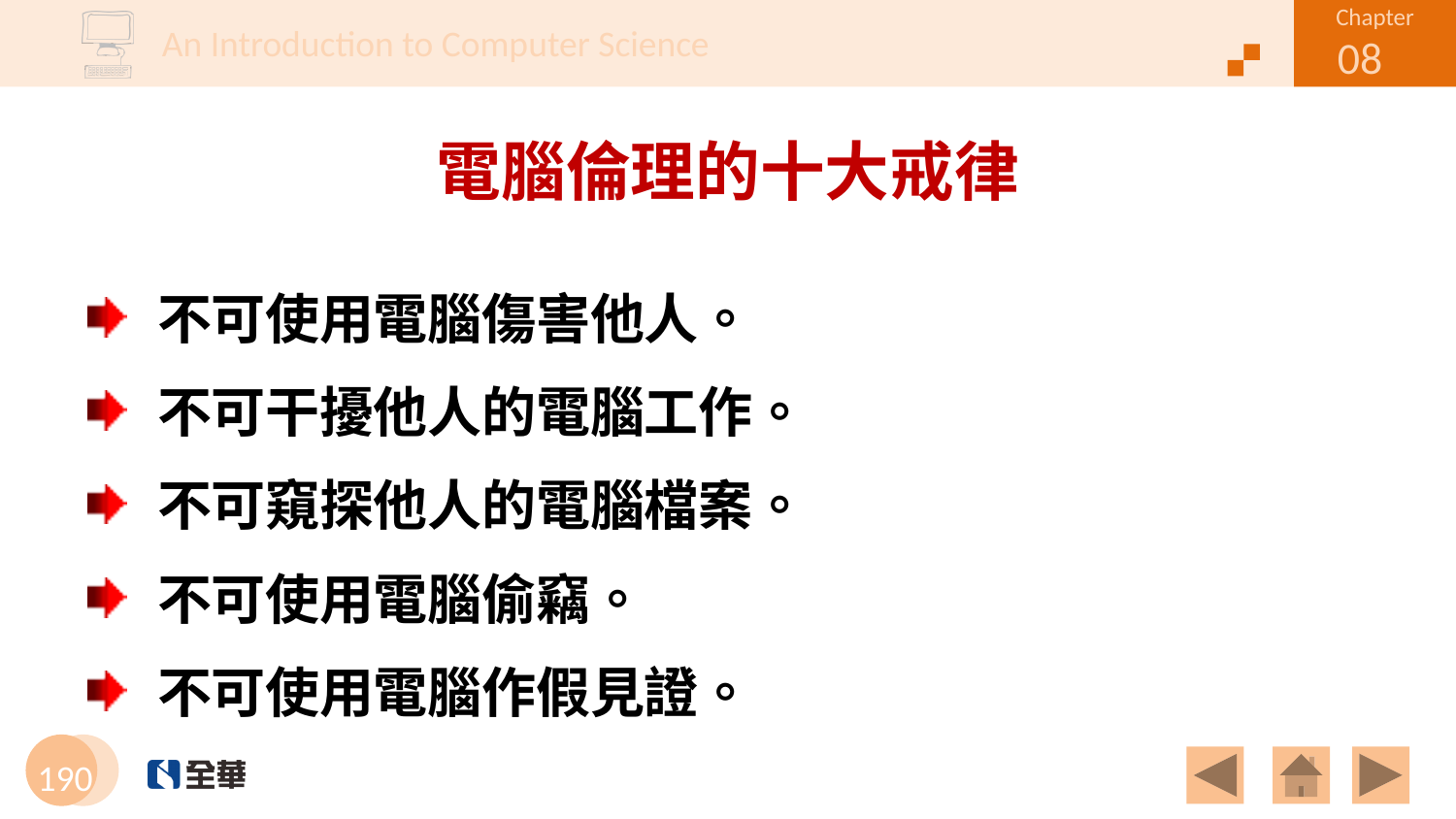

# 電腦倫理的十大戒律
不可使用電腦傷害他人。
不可干擾他人的電腦工作。
不可窺探他人的電腦檔案。
不可使用電腦偷竊。
不可使用電腦作假見證。